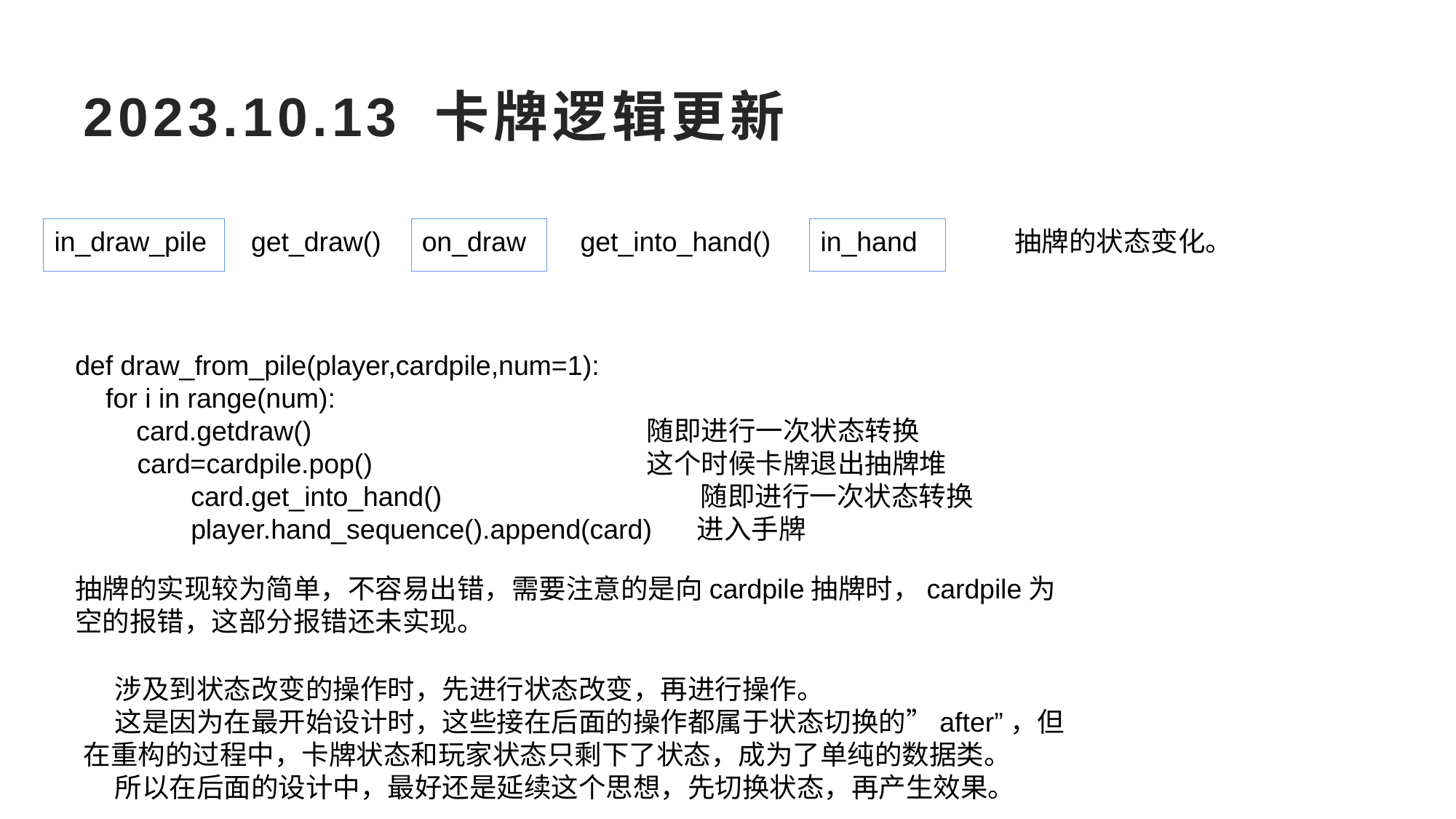

# 2023.10.13 卡牌逻辑更新
in_draw_pile
get_draw()
on_draw
get_into_hand()
in_hand
抽牌的状态变化。
def draw_from_pile(player,cardpile,num=1):
    for i in range(num):
        card.getdraw()                                           随即进行一次状态转换
 card=cardpile.pop()                                   这个时候卡牌退出抽牌堆
        card.get_into_hand()                                 随即进行一次状态转换
        player.hand_sequence().append(card)     进入手牌

抽牌的实现较为简单，不容易出错，需要注意的是向cardpile抽牌时，cardpile为空的报错，这部分报错还未实现。
    涉及到状态改变的操作时，先进行状态改变，再进行操作。
    这是因为在最开始设计时，这些接在后面的操作都属于状态切换的”after”，但在重构的过程中，卡牌状态和玩家状态只剩下了状态，成为了单纯的数据类。
    所以在后面的设计中，最好还是延续这个思想，先切换状态，再产生效果。